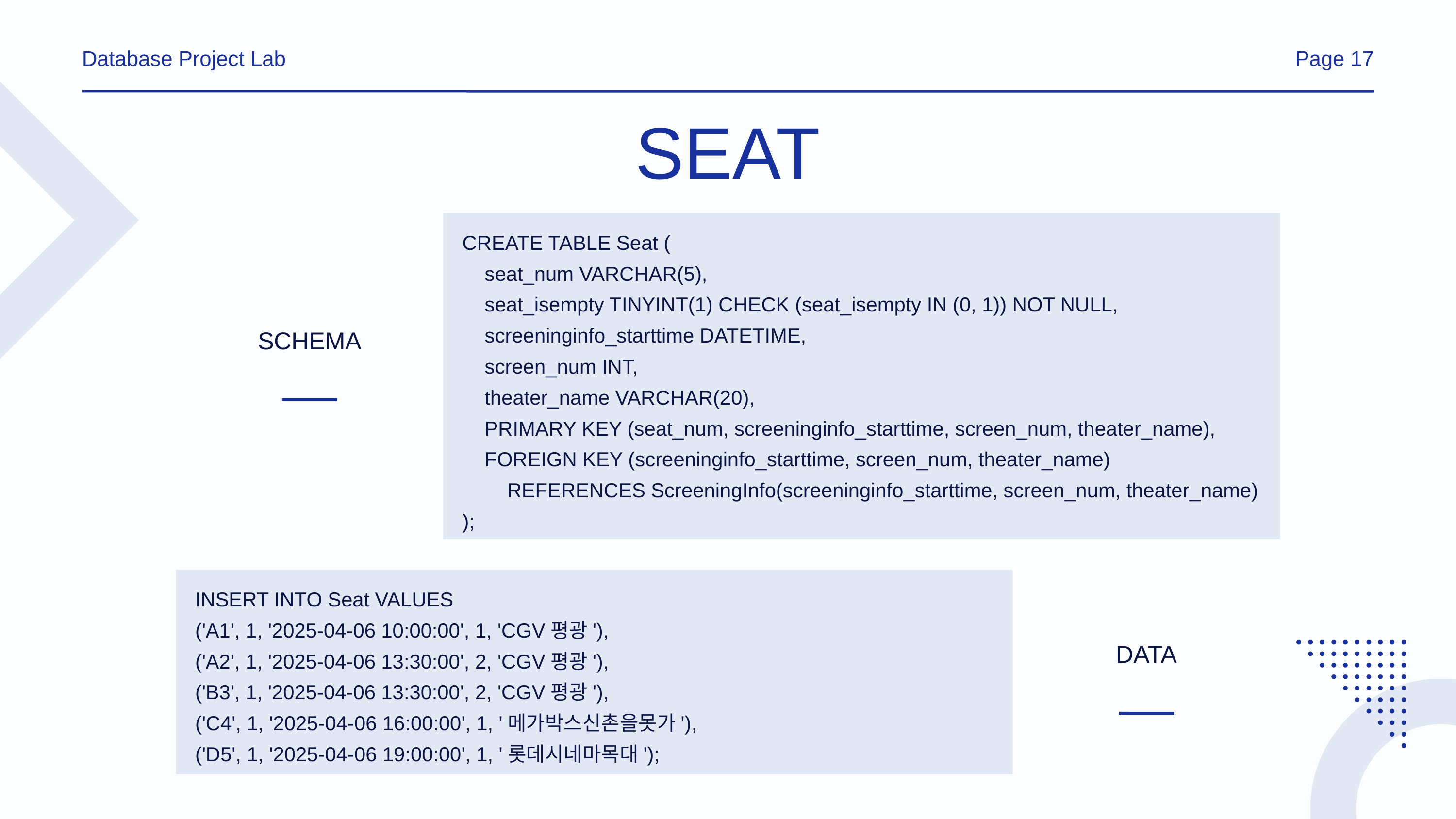

Database Project Lab
Page 17

SEAT

CREATE TABLE Seat (
    seat_num VARCHAR(5),
    seat_isempty TINYINT(1) CHECK (seat_isempty IN (0, 1)) NOT NULL,
    screeninginfo_starttime DATETIME,
    screen_num INT,
    theater_name VARCHAR(20),
    PRIMARY KEY (seat_num, screeninginfo_starttime, screen_num, theater_name),
    FOREIGN KEY (screeninginfo_starttime, screen_num, theater_name)
        REFERENCES ScreeningInfo(screeninginfo_starttime, screen_num, theater_name)
);
SCHEMA

INSERT INTO Seat VALUES
('A1', 1, '2025-04-06 10:00:00', 1, 'CGV평광'),
('A2', 1, '2025-04-06 13:30:00', 2, 'CGV평광'),
('B3', 1, '2025-04-06 13:30:00', 2, 'CGV평광'),
('C4', 1, '2025-04-06 16:00:00', 1, '메가박스신촌을못가'),
('D5', 1, '2025-04-06 19:00:00', 1, '롯데시네마목대');
DATA